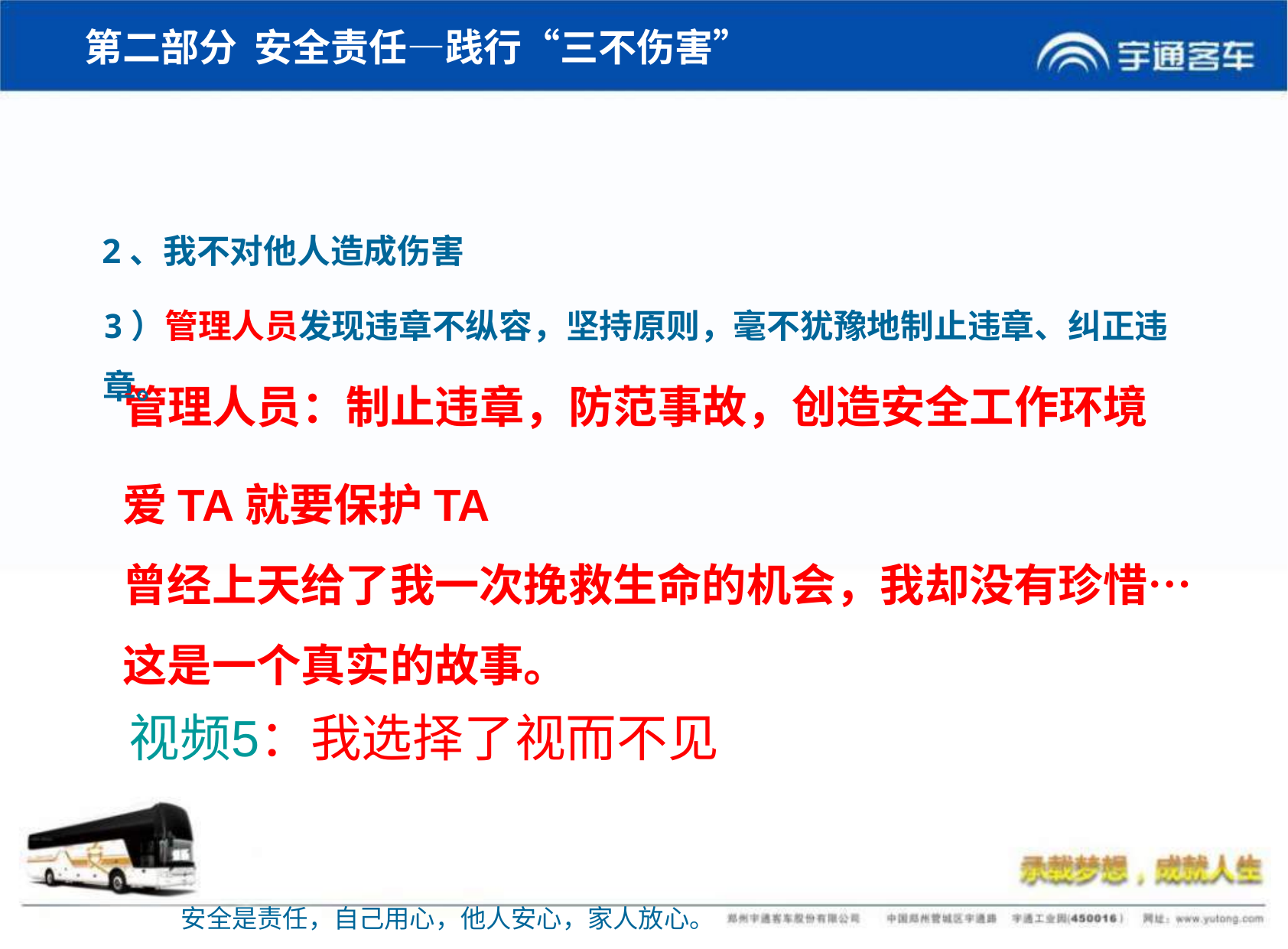

# 第二部分  安全责任—践行“三不伤害”
2、我不对他人造成伤害
3）管理人员发现违章不纵容，坚持原则，毫不犹豫地制止违章、纠正违章。
管理人员：制止违章，防范事故，创造安全工作环境
爱TA就要保护TA
曾经上天给了我一次挽救生命的机会，我却没有珍惜…
这是一个真实的故事。
视频5：我选择了视而不见